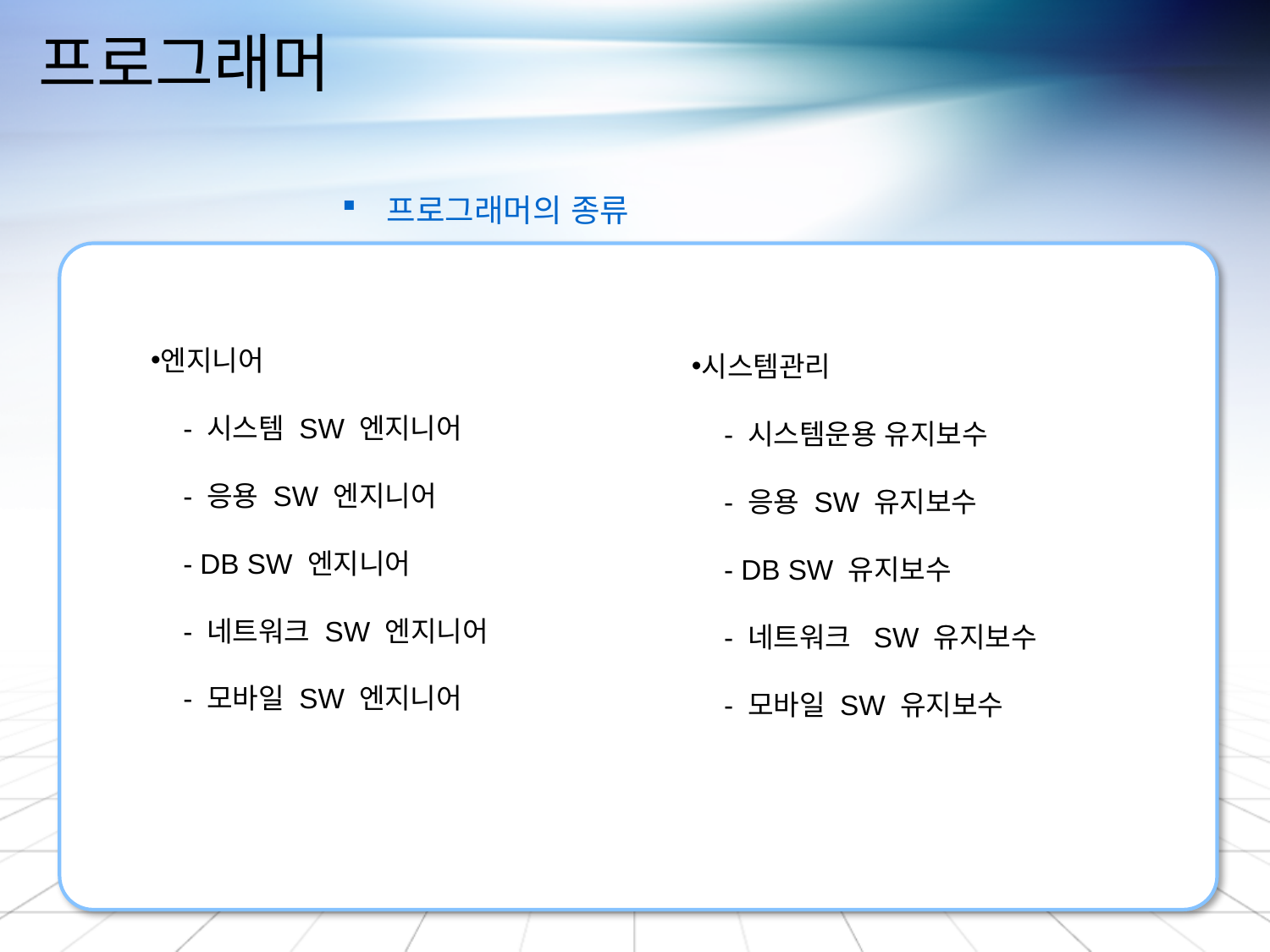

# 프로그래머
 프로그래머의 종류
엔지니어
  - 시스템 SW 엔지니어
  - 응용 SW 엔지니어
  - DB SW 엔지니어
  - 네트워크 SW 엔지니어
  - 모바일 SW 엔지니어
시스템관리
  - 시스템운용 유지보수
  - 응용 SW 유지보수
  - DB SW 유지보수
  - 네트워크  SW 유지보수
  - 모바일 SW 유지보수